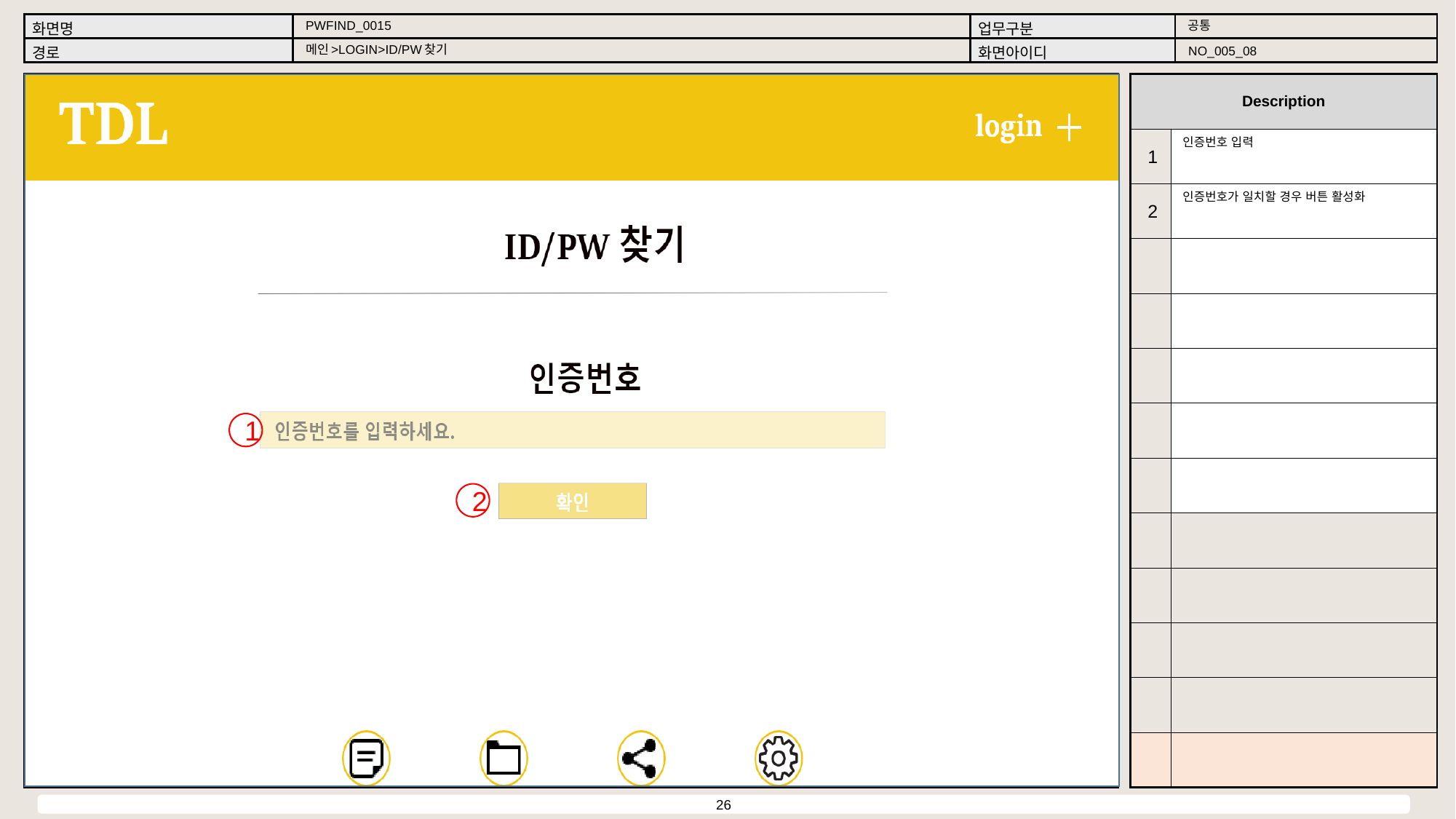

공통
PWFIND_0015
메인>LOGIN>ID/PW찾기
NO_005_08

인증번호 입력
1
인증번호가 일치할 경우 버튼 활성화
2
1
2